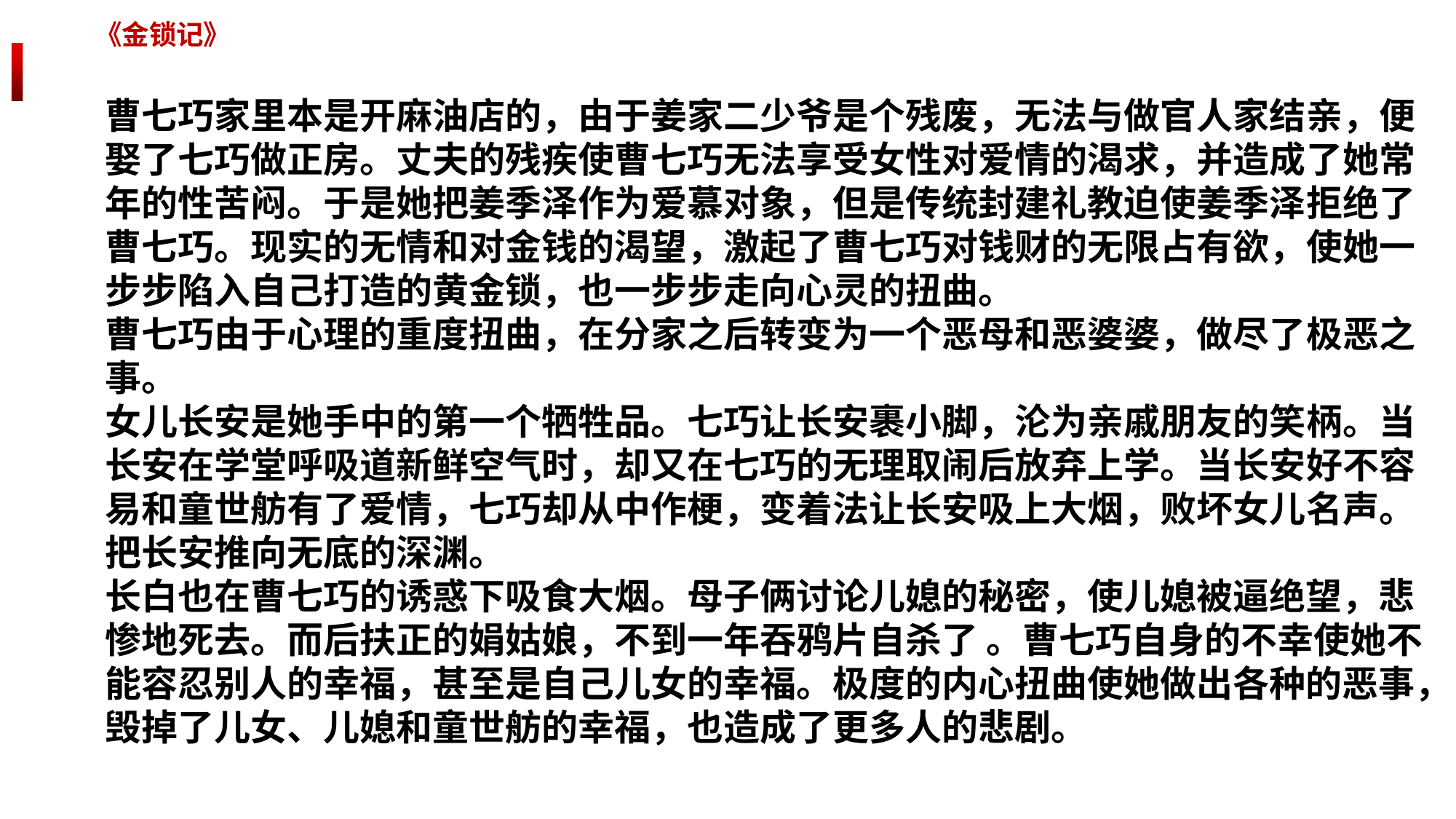

《金锁记》
曹七巧家里本是开麻油店的，由于姜家二少爷是个残废，无法与做官人家结亲，便娶了七巧做正房。丈夫的残疾使曹七巧无法享受女性对爱情的渴求，并造成了她常年的性苦闷。于是她把姜季泽作为爱慕对象，但是传统封建礼教迫使姜季泽拒绝了曹七巧。现实的无情和对金钱的渴望，激起了曹七巧对钱财的无限占有欲，使她一步步陷入自己打造的黄金锁，也一步步走向心灵的扭曲。
曹七巧由于心理的重度扭曲，在分家之后转变为一个恶母和恶婆婆，做尽了极恶之事。
女儿长安是她手中的第一个牺牲品。七巧让长安裹小脚，沦为亲戚朋友的笑柄。当长安在学堂呼吸道新鲜空气时，却又在七巧的无理取闹后放弃上学。当长安好不容易和童世舫有了爱情，七巧却从中作梗，变着法让长安吸上大烟，败坏女儿名声。把长安推向无底的深渊。
长白也在曹七巧的诱惑下吸食大烟。母子俩讨论儿媳的秘密，使儿媳被逼绝望，悲惨地死去。而后扶正的娟姑娘，不到一年吞鸦片自杀了 。曹七巧自身的不幸使她不能容忍别人的幸福，甚至是自己儿女的幸福。极度的内心扭曲使她做出各种的恶事，毁掉了儿女、儿媳和童世舫的幸福，也造成了更多人的悲剧。